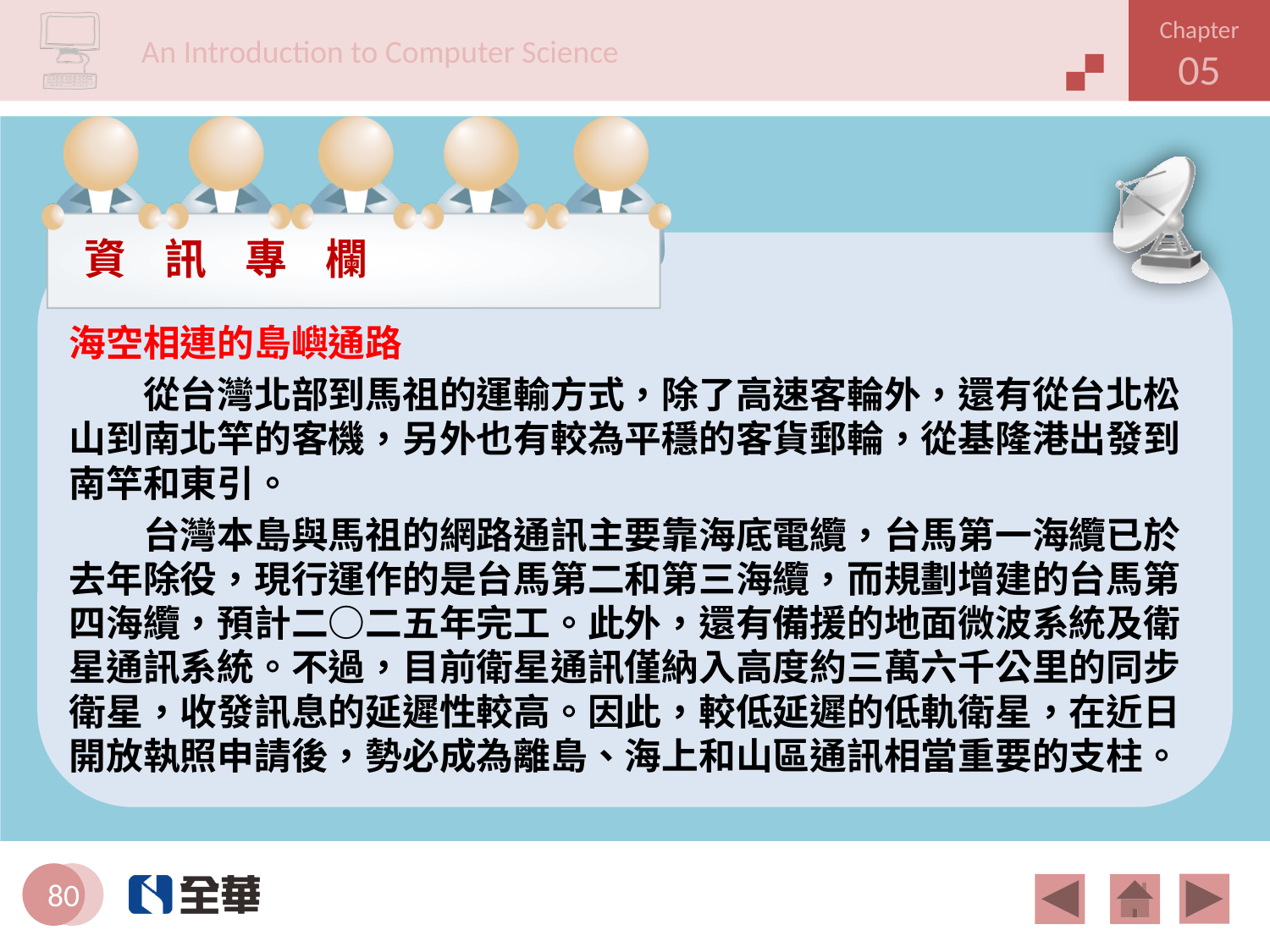

海空相連的島嶼通路
　　從台灣北部到馬祖的運輸方式，除了高速客輪外，還有從台北松山到南北竿的客機，另外也有較為平穩的客貨郵輪，從基隆港出發到南竿和東引。
　　台灣本島與馬祖的網路通訊主要靠海底電纜，台馬第一海纜已於去年除役，現行運作的是台馬第二和第三海纜，而規劃增建的台馬第四海纜，預計二○二五年完工。此外，還有備援的地面微波系統及衛星通訊系統。不過，目前衛星通訊僅納入高度約三萬六千公里的同步衛星，收發訊息的延遲性較高。因此，較低延遲的低軌衛星，在近日開放執照申請後，勢必成為離島、海上和山區通訊相當重要的支柱。